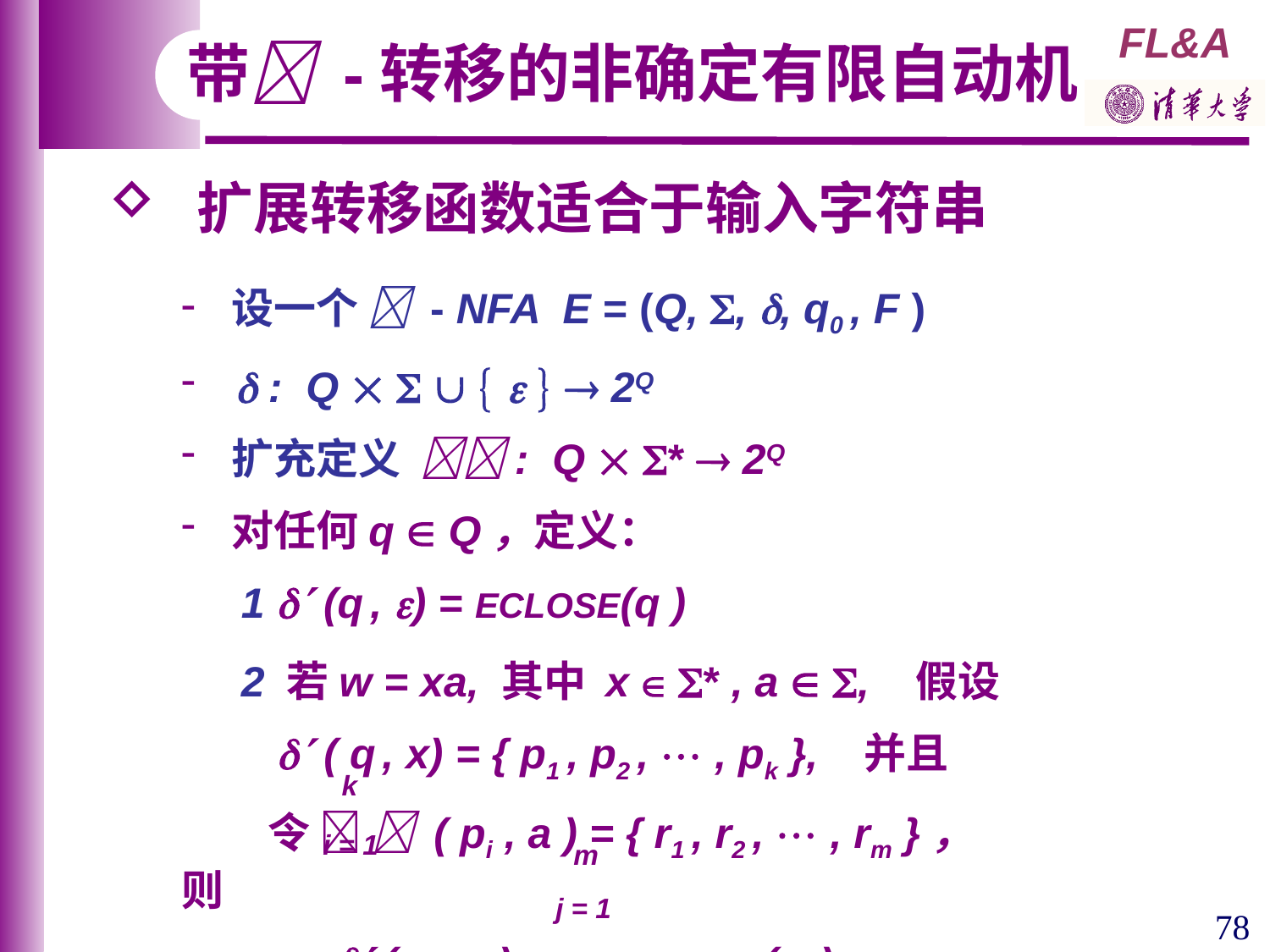

带ε -转移的非确定有限自动机
  扩展转移函数适合于输入字符串
 设一个 ε - NFA  E = (Q, Σ, δ, q0 , F )

  δ :  Q × Σ ∪ { ε } → 2Q

 扩充定义  δ′:  Q × Σ* → 2Q

 对任何q ∈ Q，定义：

     1 δ′ (q , ε) = ECLOSE(q )

     2 若w = xa, 其中 x ∈ Σ* , a ∈ Σ,   假设

        δ′ ( q , x) = { p1 , p2 , … , pk },   并且

        令 ∪ δ ( pi , a ) = { r1 , r2 , … , rm }， 则

             δ′ ( q , w) =  ∪ ECLOSE( rj )
k
i = 1
m
j = 1
78